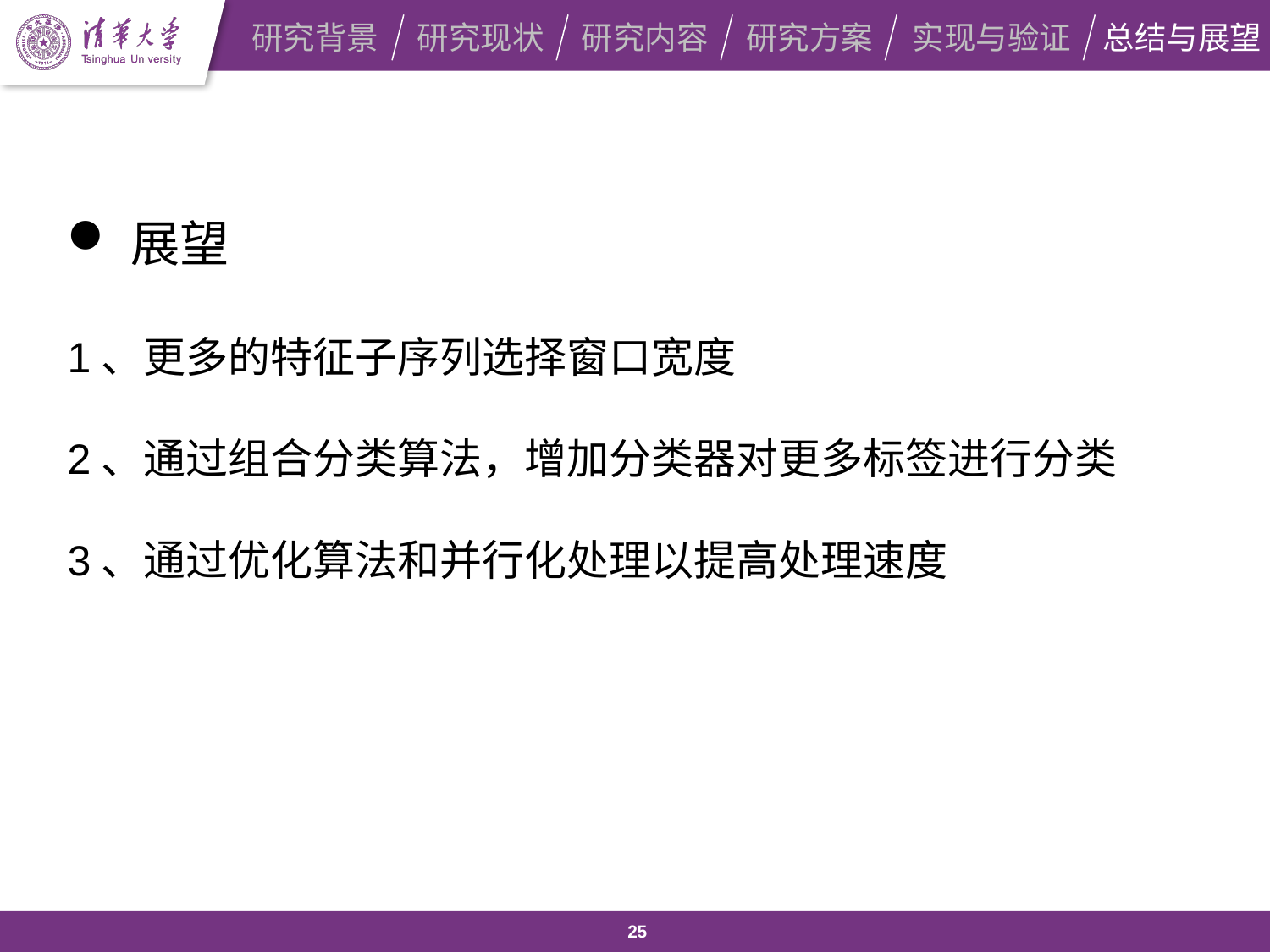

研究背景
研究现状
研究内容
研究方案
实现与验证
总结与展望
展望

1、更多的特征子序列选择窗口宽度

2、通过组合分类算法，增加分类器对更多标签进行分类

3、通过优化算法和并行化处理以提高处理速度